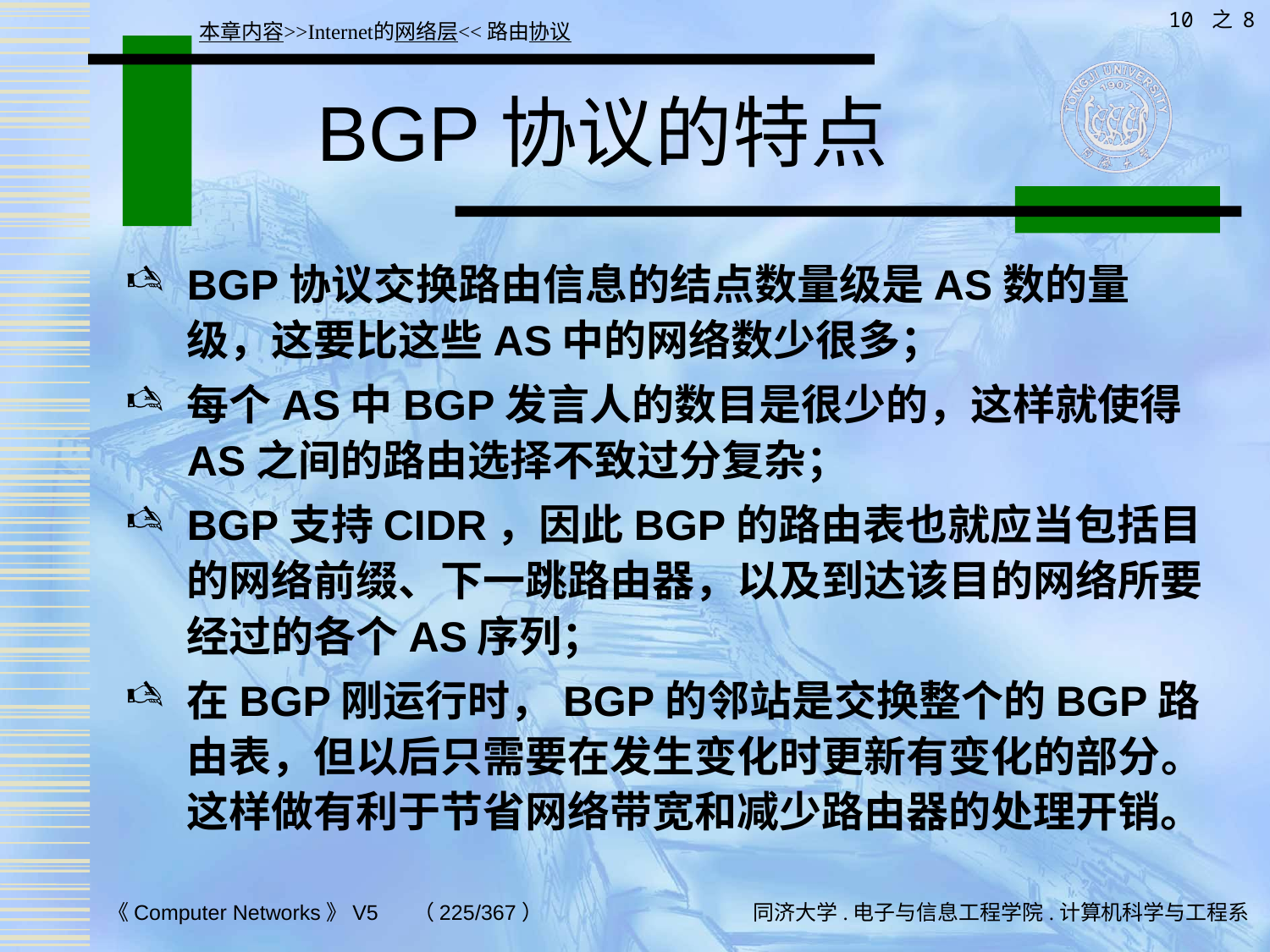

10 之 8
本章内容>>Internet的网络层<<路由协议
# BGP协议的特点
BGP协议交换路由信息的结点数量级是AS数的量级，这要比这些AS中的网络数少很多；
每个AS中BGP发言人的数目是很少的，这样就使得AS之间的路由选择不致过分复杂；
BGP支持CIDR，因此BGP的路由表也就应当包括目的网络前缀、下一跳路由器，以及到达该目的网络所要经过的各个AS序列；
在BGP刚运行时，BGP的邻站是交换整个的BGP路由表，但以后只需要在发生变化时更新有变化的部分。这样做有利于节省网络带宽和减少路由器的处理开销。